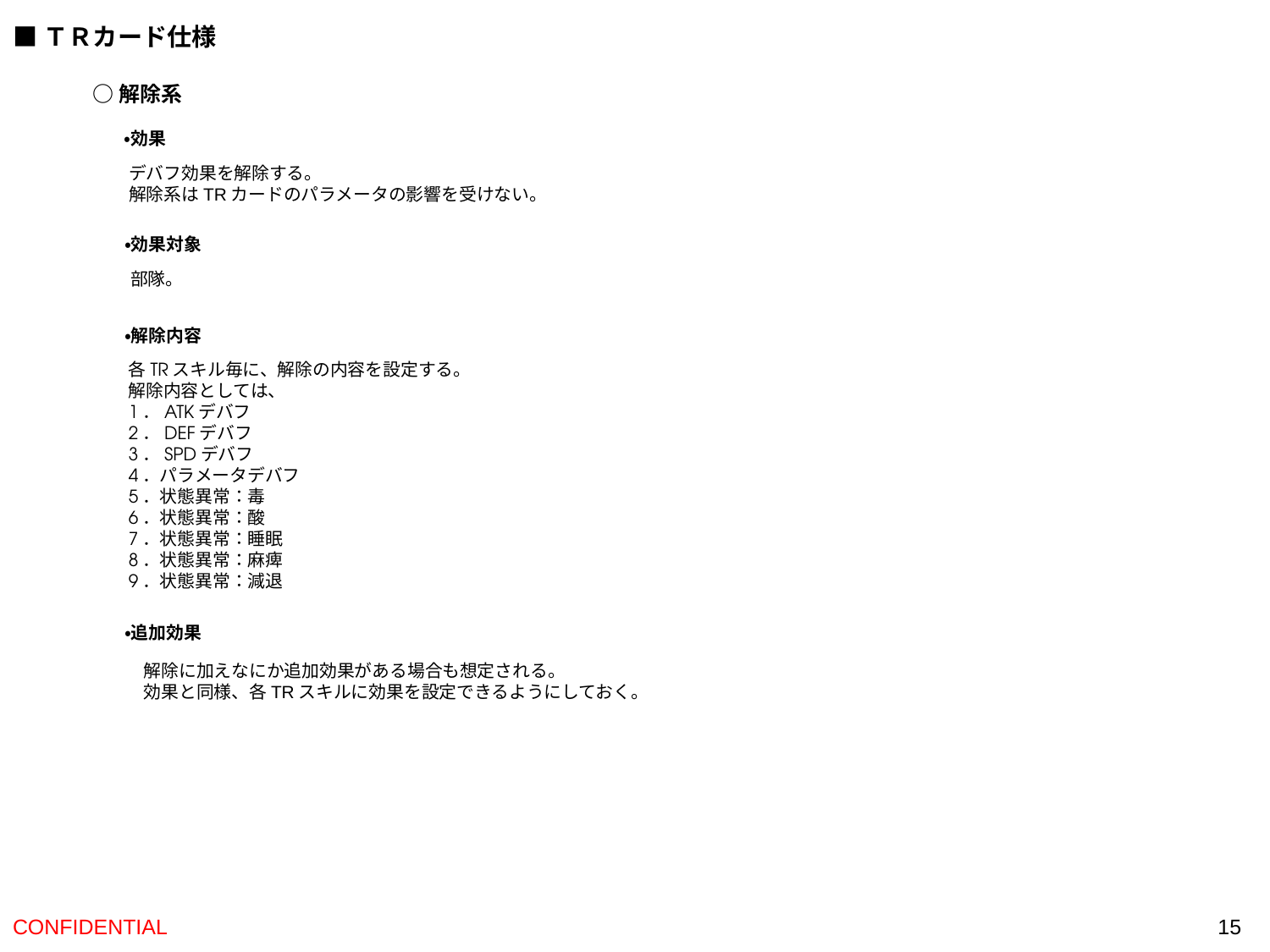

■ＴＲカード仕様
○解除系
・効果
デバフ効果を解除する。
解除系はTRカードのパラメータの影響を受けない。
・効果対象
部隊。
・解除内容
各TRスキル毎に、解除の内容を設定する。
解除内容としては、
1．ATKデバフ
2．DEFデバフ
3．SPDデバフ
4．パラメータデバフ
5．状態異常：毒
6．状態異常：酸
7．状態異常：睡眠
8．状態異常：麻痺
9．状態異常：減退
・追加効果
解除に加えなにか追加効果がある場合も想定される。
効果と同様、各TRスキルに効果を設定できるようにしておく。
15
CONFIDENTIAL